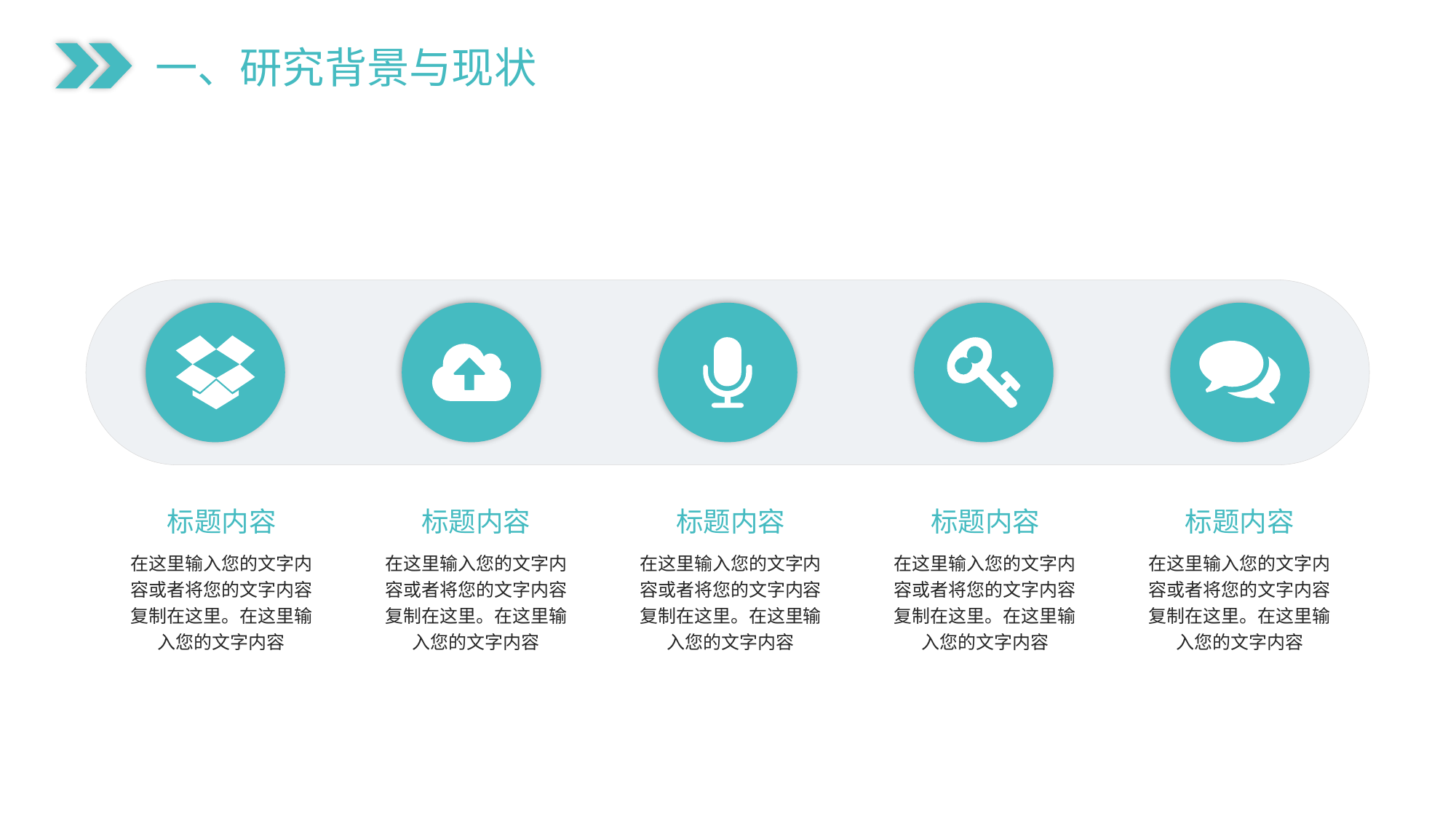

一、研究背景与现状

标题内容
标题内容
标题内容
标题内容
标题内容
在这里输入您的文字内容或者将您的文字内容复制在这里。在这里输入您的文字内容
在这里输入您的文字内容或者将您的文字内容复制在这里。在这里输入您的文字内容
在这里输入您的文字内容或者将您的文字内容复制在这里。在这里输入您的文字内容
在这里输入您的文字内容或者将您的文字内容复制在这里。在这里输入您的文字内容
在这里输入您的文字内容或者将您的文字内容复制在这里。在这里输入您的文字内容